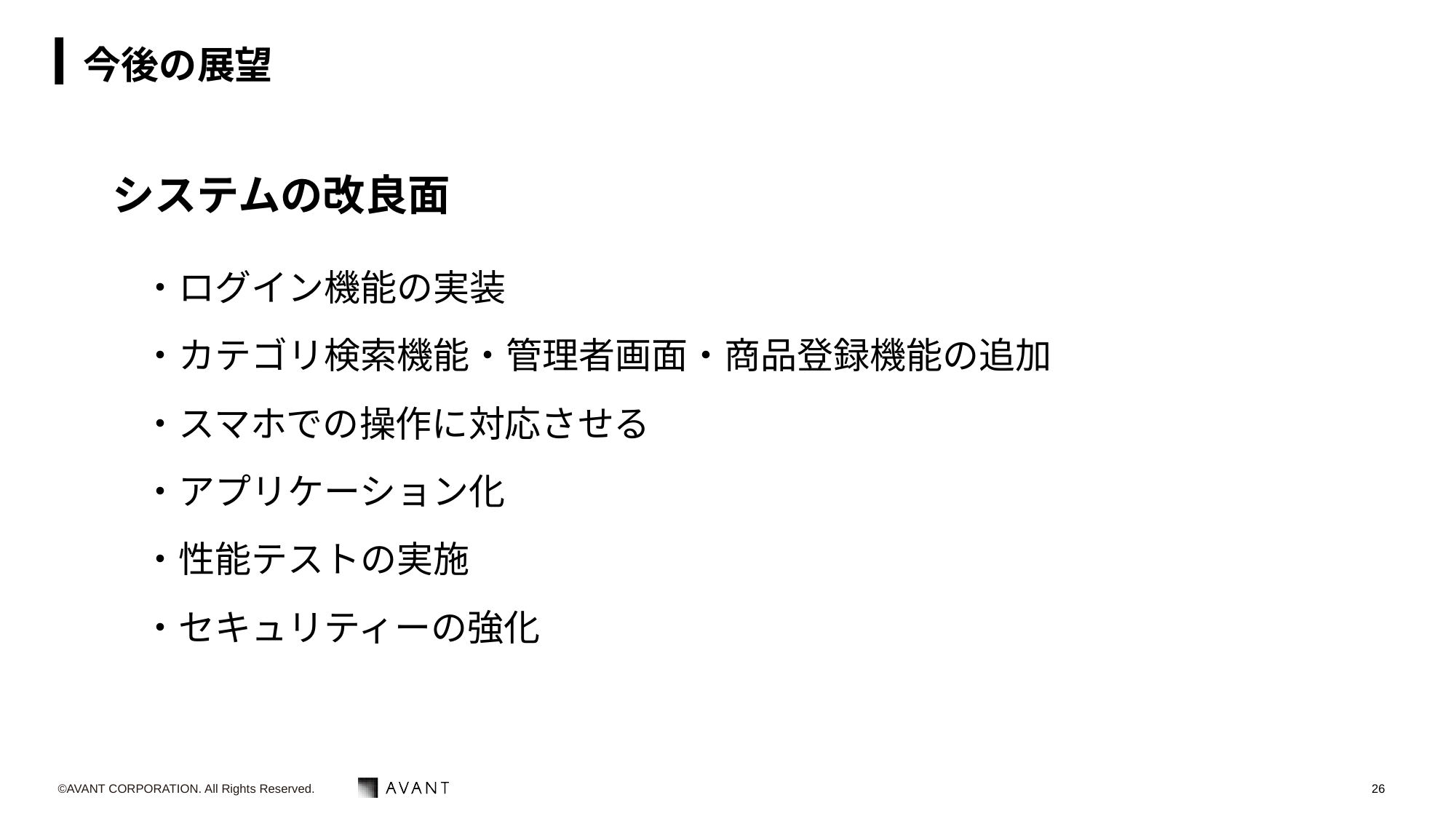

# 今後の展望
システムの改良面
・ログイン機能の実装
・カテゴリ検索機能・管理者画面・商品登録機能の追加
・スマホでの操作に対応させる
・アプリケーション化
・性能テストの実施
・セキュリティーの強化